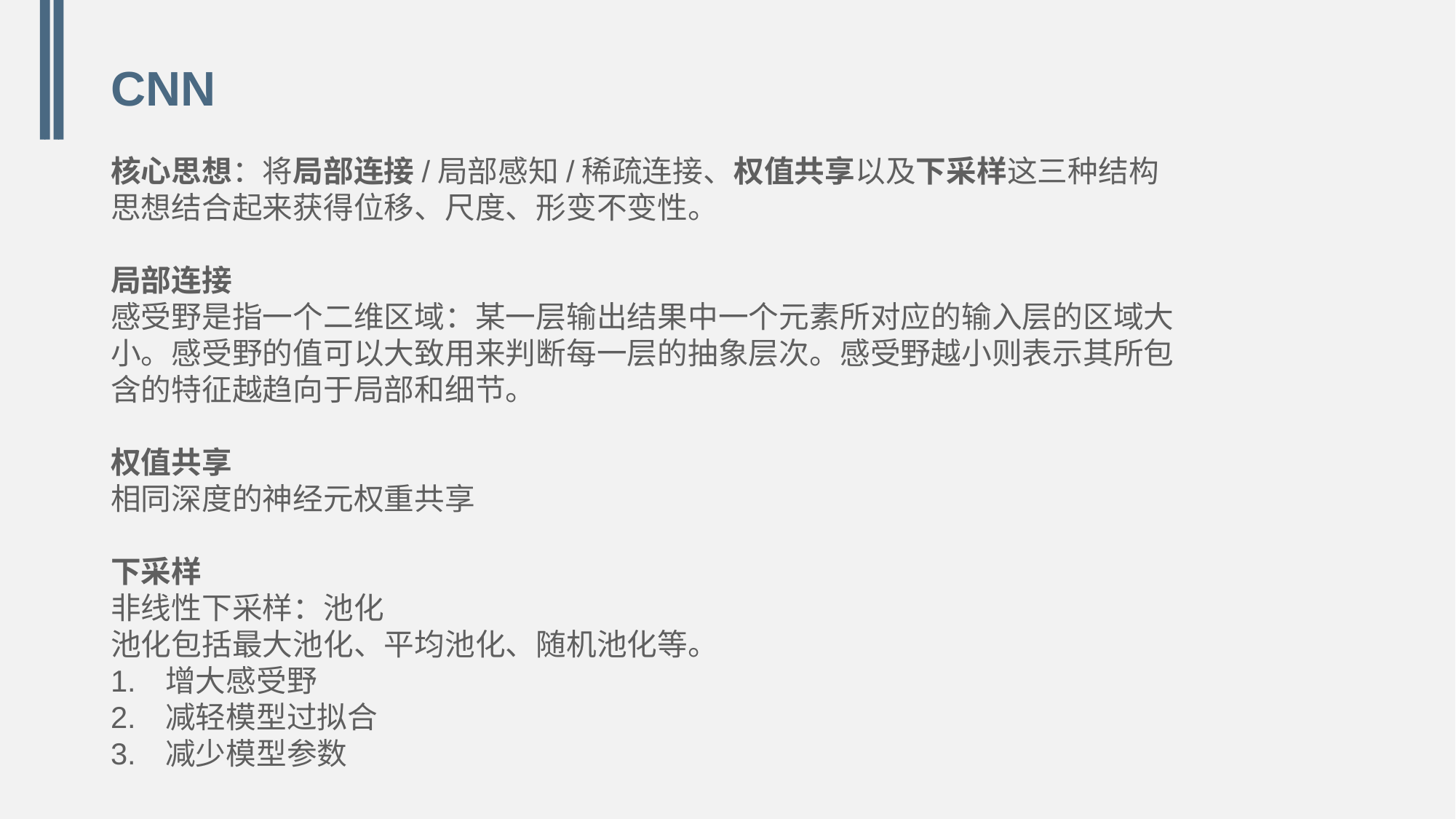

# CNN
核心思想：将局部连接/局部感知/稀疏连接、权值共享以及下采样这三种结构思想结合起来获得位移、尺度、形变不变性。

局部连接
感受野是指一个二维区域：某一层输出结果中一个元素所对应的输入层的区域大小。感受野的值可以大致用来判断每一层的抽象层次。感受野越小则表示其所包含的特征越趋向于局部和细节。

权值共享
相同深度的神经元权重共享

下采样
非线性下采样：池化
池化包括最大池化、平均池化、随机池化等。
增大感受野
减轻模型过拟合
减少模型参数